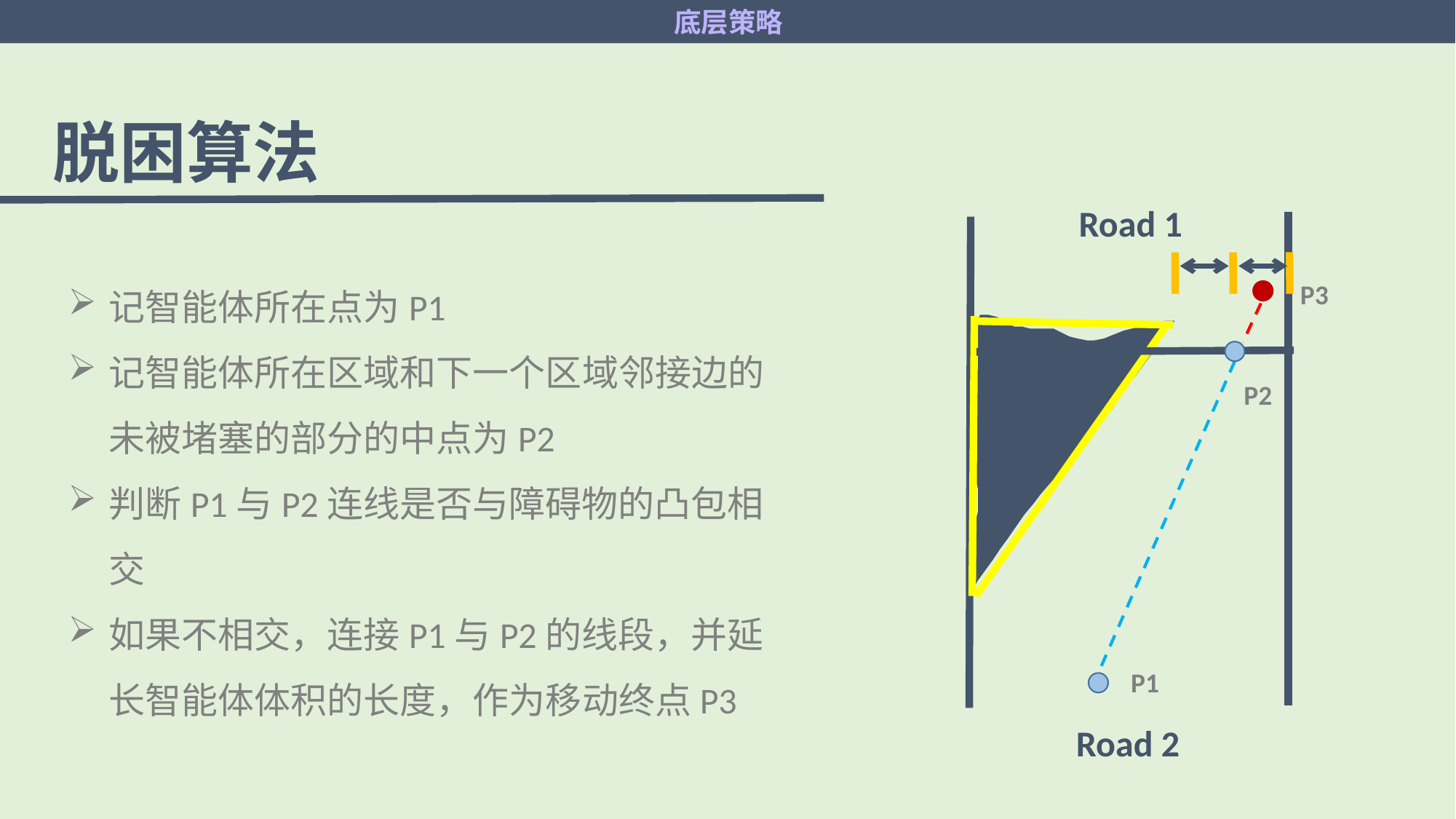

底层策略
脱困算法
Road 1

记智能体所在点为P1
记智能体所在区域和下一个区域邻接边的未被堵塞的部分的中点为P2
判断P1与P2连线是否与障碍物的凸包相交
如果不相交，连接P1与P2的线段，并延长智能体体积的长度，作为移动终点P3
P3

P2
P1

Road 2